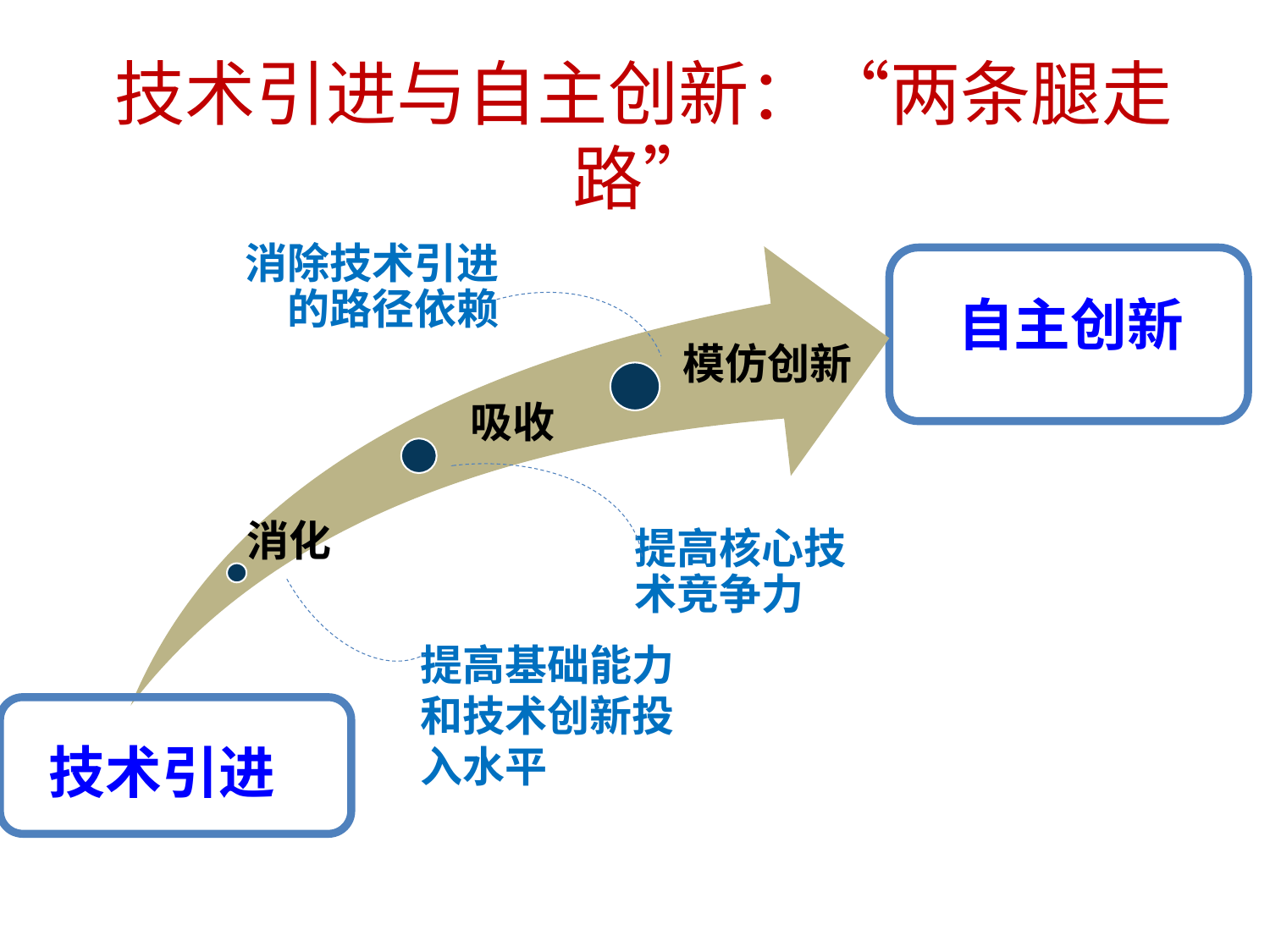

# 技术引进与自主创新：“两条腿走路”
消除技术引进的路径依赖

消化
提高核心技术竞争力

模仿创新
吸收

提高基础能力和技术创新投入水平

自主创新

技术引进